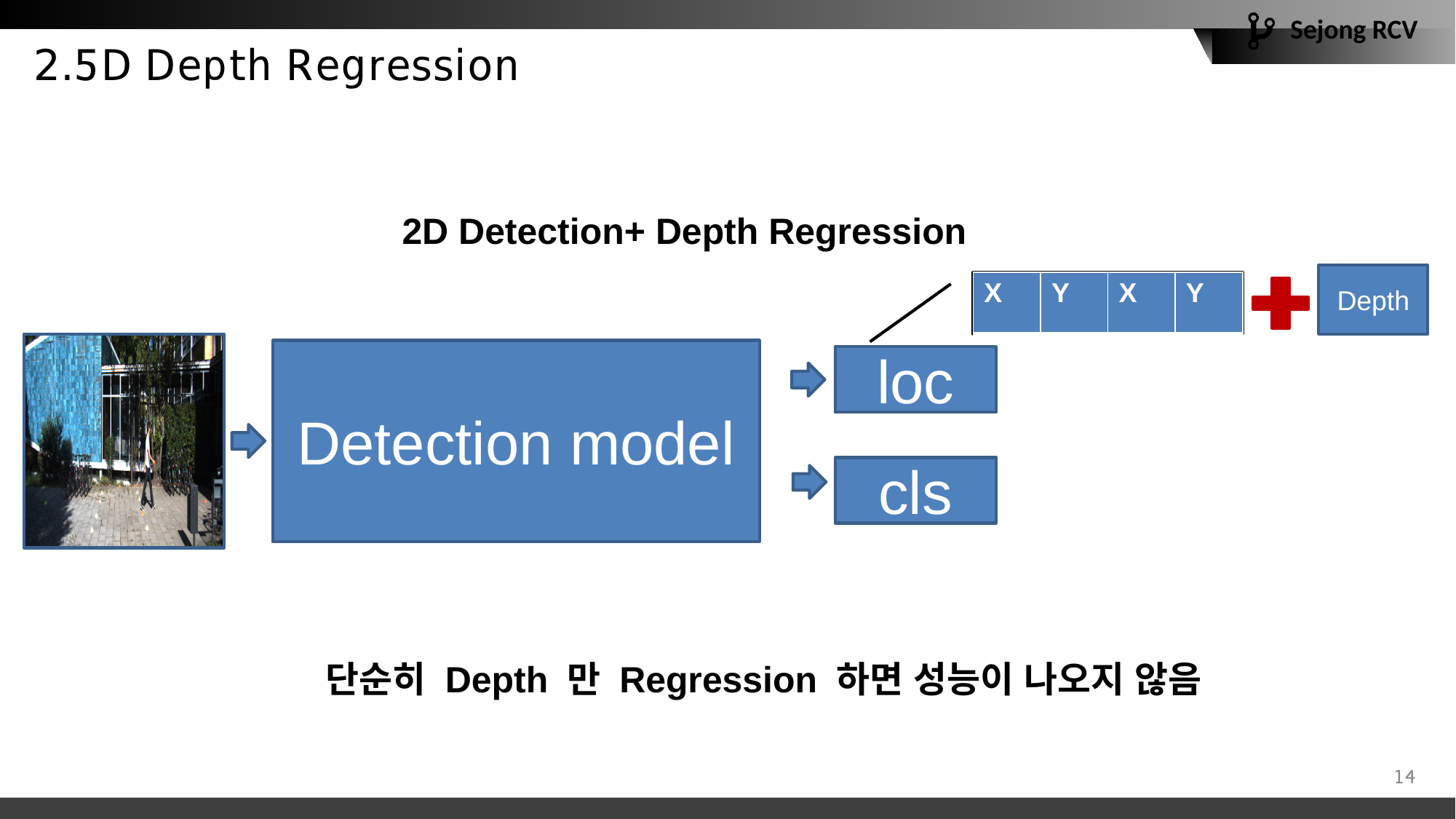

# 2.5D Depth Regression
2D Detection+ Depth Regression
Depth
| X | Y | X | Y |
| --- | --- | --- | --- |

Detection model
loc

cls

단순히 Depth 만 Regression 하면 성능이 나오지 않음
14